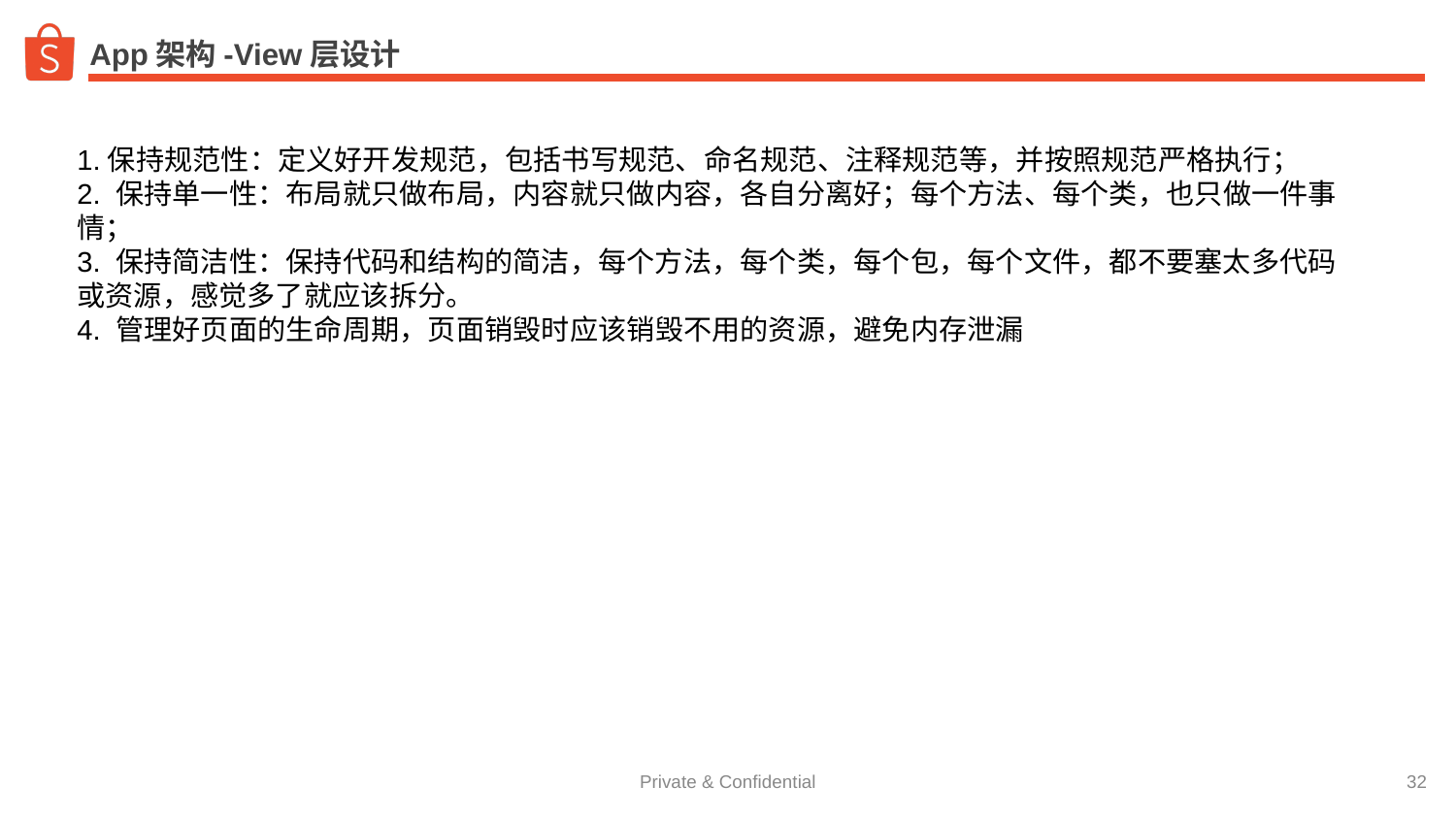

# SharedPreferences存储
App架构-View层设计
1.保持规范性：定义好开发规范，包括书写规范、命名规范、注释规范等，并按照规范严格执行；
2. 保持单一性：布局就只做布局，内容就只做内容，各自分离好；每个方法、每个类，也只做一件事情；
3. 保持简洁性：保持代码和结构的简洁，每个方法，每个类，每个包，每个文件，都不要塞太多代码或资源，感觉多了就应该拆分。
4. 管理好页面的生命周期，页面销毁时应该销毁不用的资源，避免内存泄漏
32